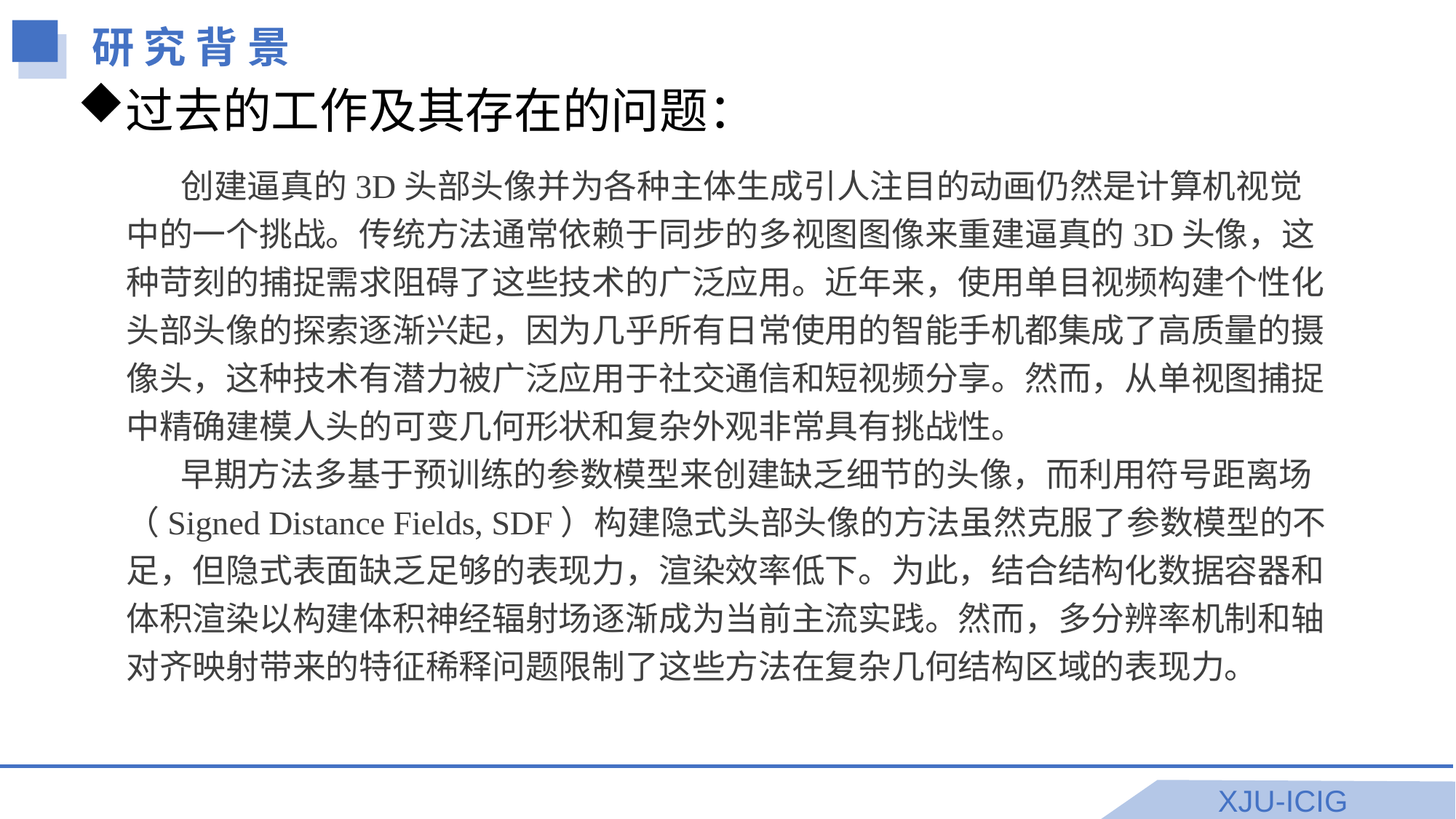

研 究 背 景

过去的工作及其存在的问题：
创建逼真的3D头部头像并为各种主体生成引人注目的动画仍然是计算机视觉中的一个挑战。传统方法通常依赖于同步的多视图图像来重建逼真的3D头像，这种苛刻的捕捉需求阻碍了这些技术的广泛应用。近年来，使用单目视频构建个性化头部头像的探索逐渐兴起，因为几乎所有日常使用的智能手机都集成了高质量的摄像头，这种技术有潜力被广泛应用于社交通信和短视频分享。然而，从单视图捕捉中精确建模人头的可变几何形状和复杂外观非常具有挑战性。
早期方法多基于预训练的参数模型来创建缺乏细节的头像，而利用符号距离场（Signed Distance Fields, SDF）构建隐式头部头像的方法虽然克服了参数模型的不足，但隐式表面缺乏足够的表现力，渲染效率低下。为此，结合结构化数据容器和体积渲染以构建体积神经辐射场逐渐成为当前主流实践。然而，多分辨率机制和轴对齐映射带来的特征稀释问题限制了这些方法在复杂几何结构区域的表现力。
XJU-ICIG